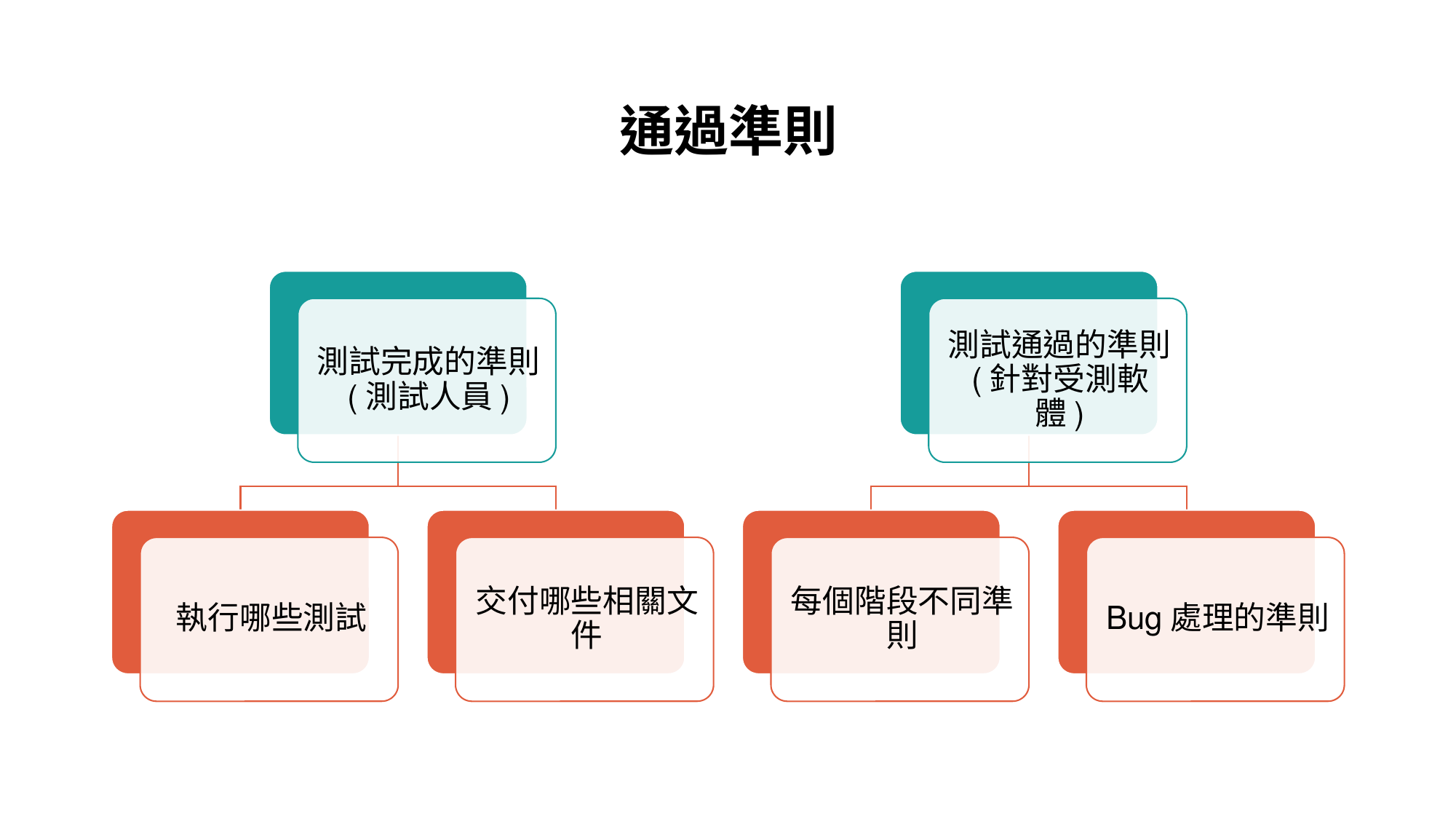

# 通過準則
測試完成的準則(測試人員)
執行哪些測試
交付哪些相關文件
測試通過的準則(針對受測軟體)
每個階段不同準則
Bug處理的準則